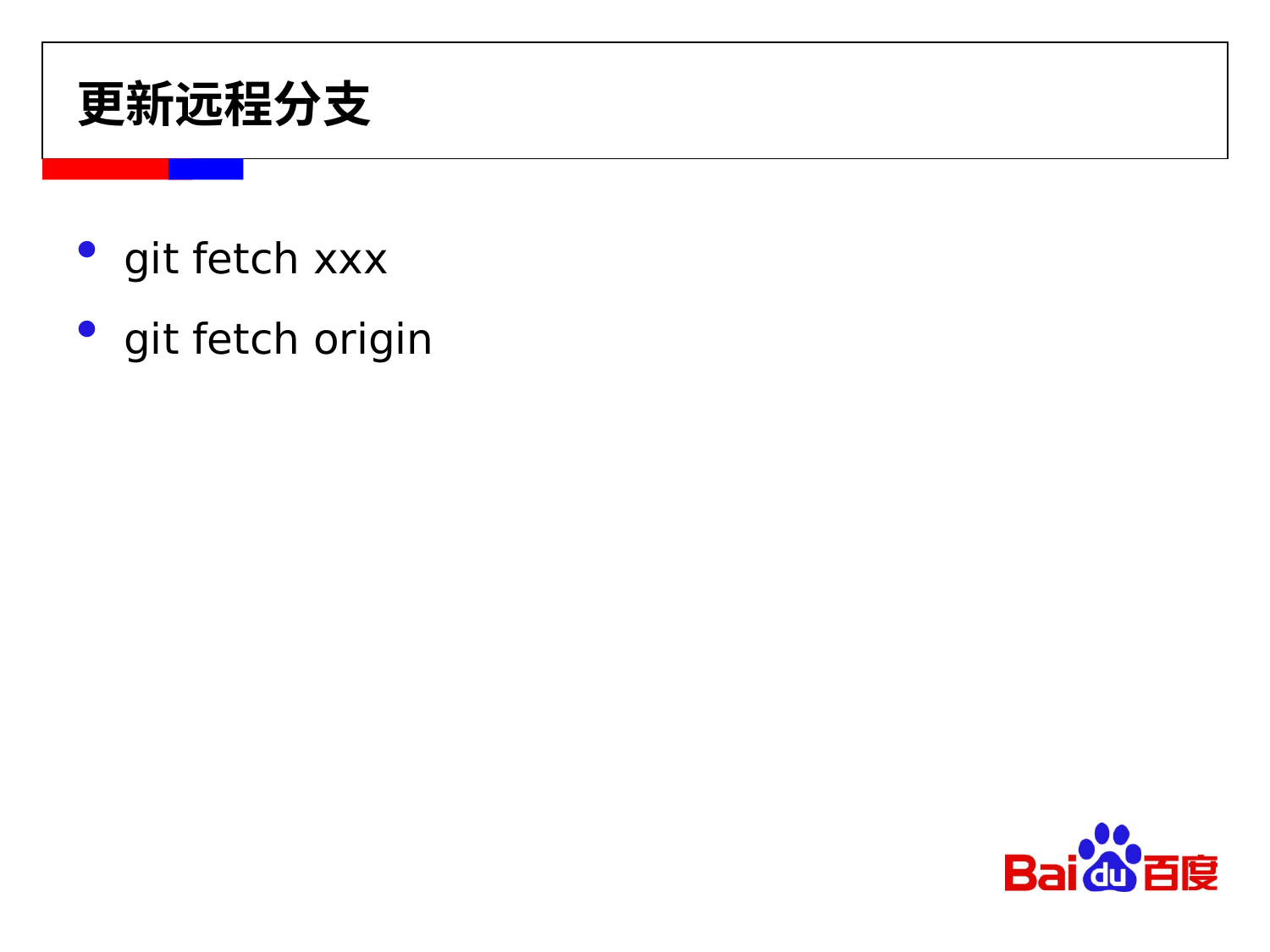

# 更新远程分支
git fetch xxx
git fetch origin